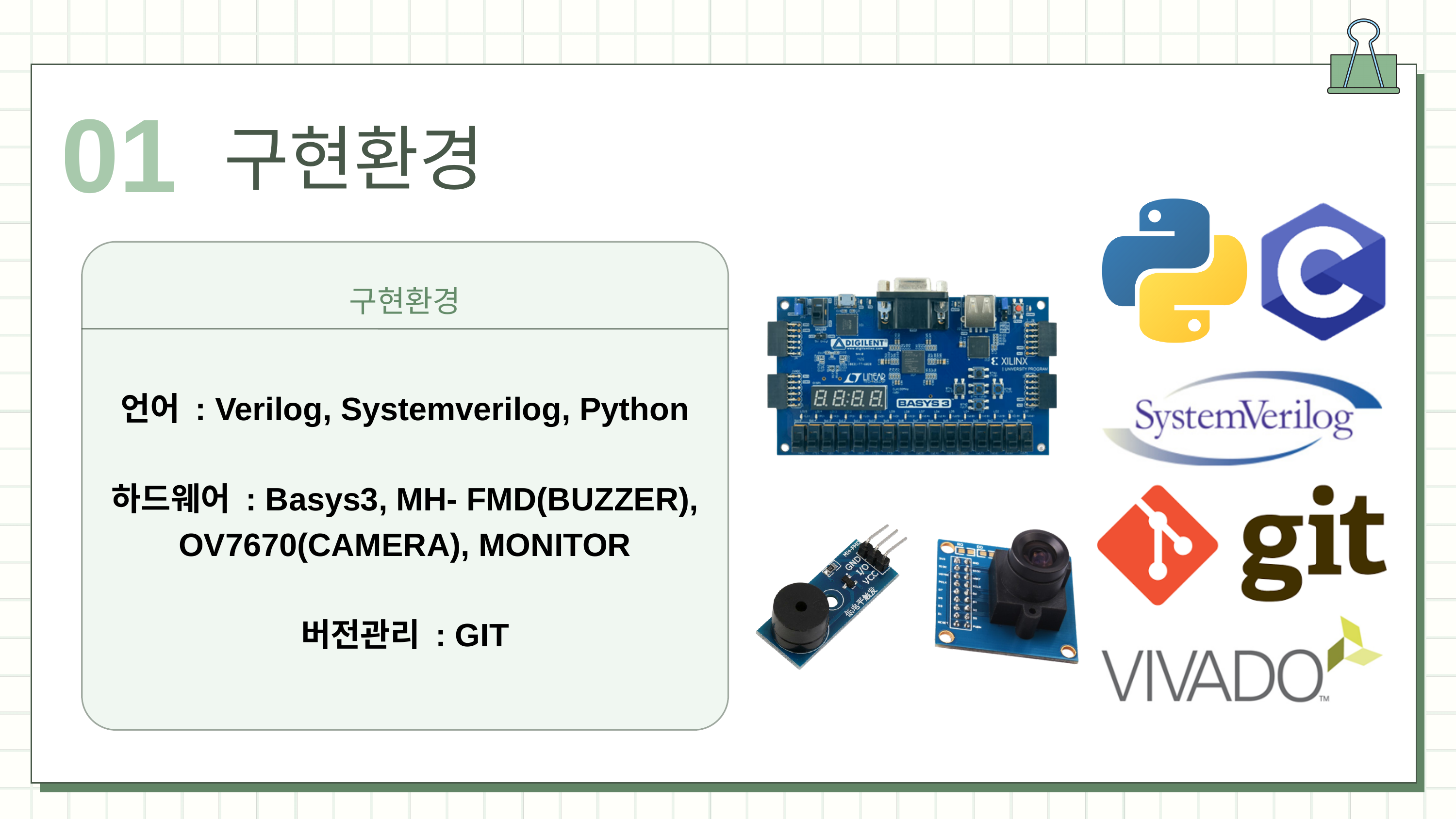

01
구현환경

구현환경

언어 : Verilog, Systemverilog, Python

하드웨어 : Basys3, MH- FMD(BUZZER), OV7670(CAMERA), MONITOR

버전관리 : GIT